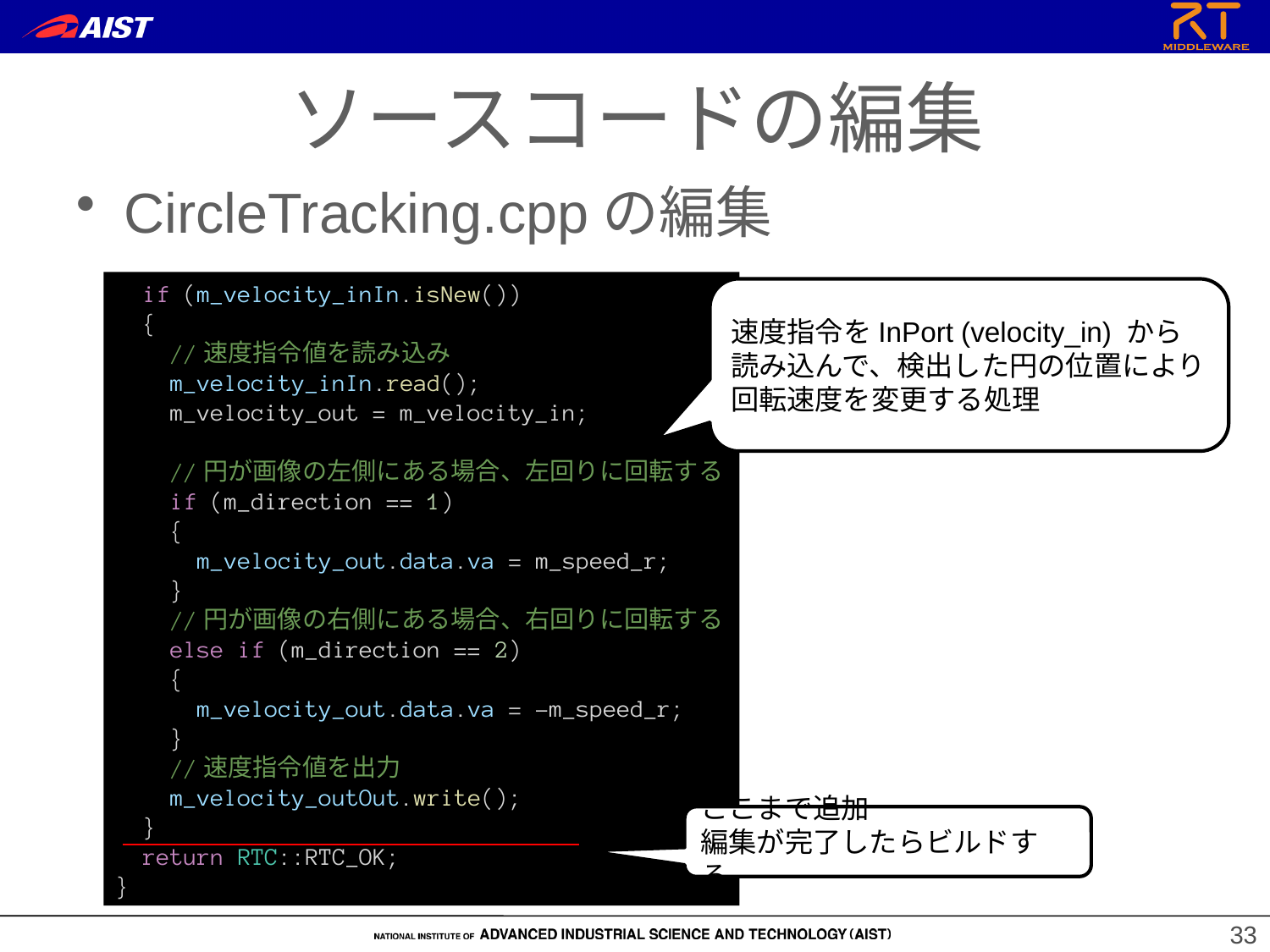

ソースコードの編集
CircleTracking.cppの編集
  if (m_velocity_inIn.isNew())
  {
    //速度指令値を読み込み
    m_velocity_inIn.read();
    m_velocity_out = m_velocity_in;
    //円が画像の左側にある場合、左回りに回転する
    if (m_direction == 1)
    {
      m_velocity_out.data.va = m_speed_r;
    }
    //円が画像の右側にある場合、右回りに回転する
    else if (m_direction == 2)
    {
      m_velocity_out.data.va = -m_speed_r;
    }
    //速度指令値を出力
    m_velocity_outOut.write();
  }
  return RTC::RTC_OK;
}
速度指令をInPort (velocity_in) から読み込んで、検出した円の位置により回転速度を変更する処理
ここまで追加
編集が完了したらビルドする。
33